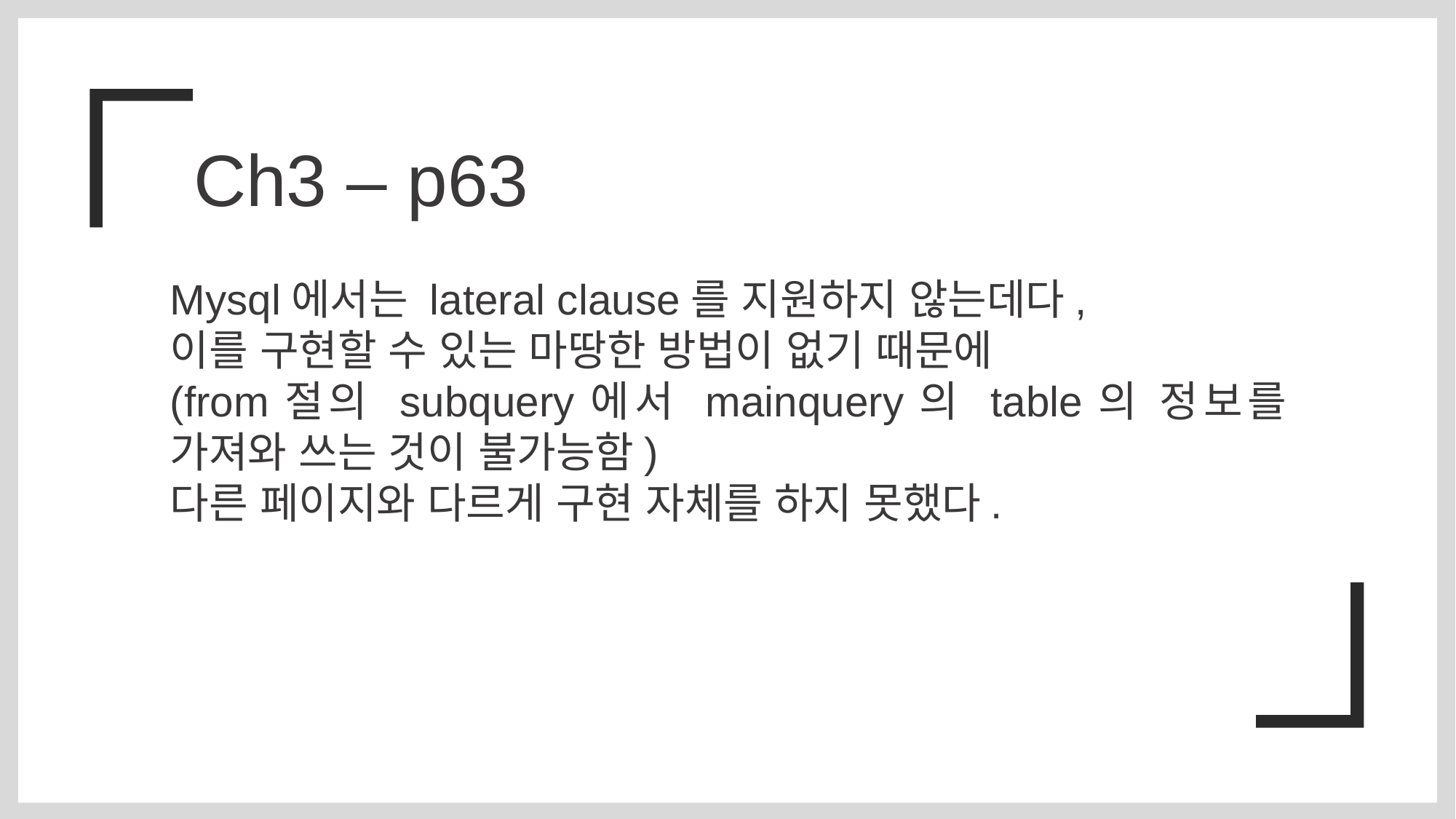

Ch3 – p63
Mysql에서는 lateral clause를 지원하지 않는데다,
이를 구현할 수 있는 마땅한 방법이 없기 때문에
(from절의 subquery에서 mainquery의 table의 정보를 가져와 쓰는 것이 불가능함)
다른 페이지와 다르게 구현 자체를 하지 못했다.